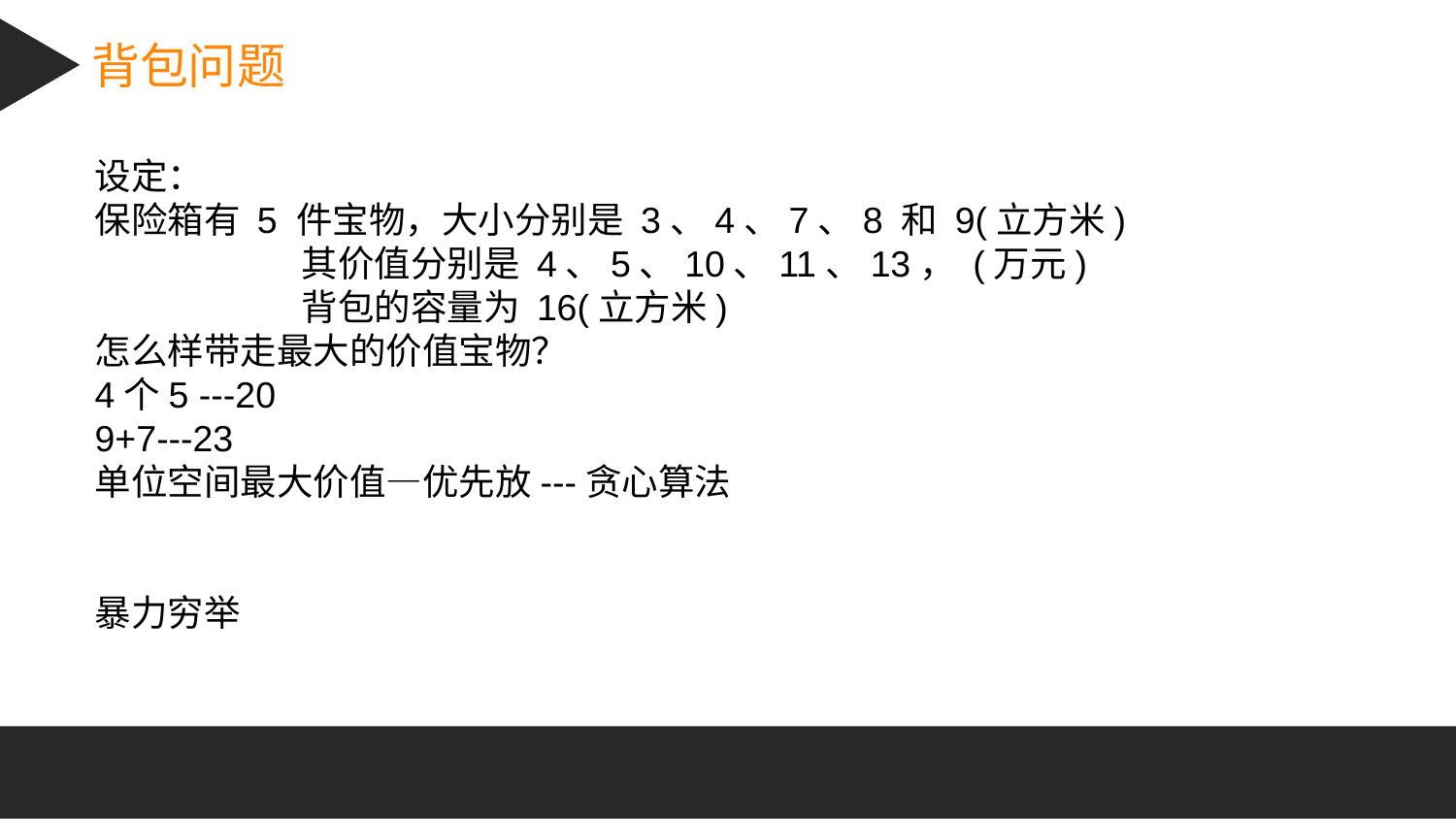

背包问题
设定：
保险箱有 5 件宝物，大小分别是 3、4、7、8 和 9(立方米)
                        其价值分别是 4、5、10、11、13， (万元)
                        背包的容量为 16(立方米)
怎么样带走最大的价值宝物？
4个5 ---20
9+7---23
单位空间最大价值—优先放---贪心算法

暴力穷举